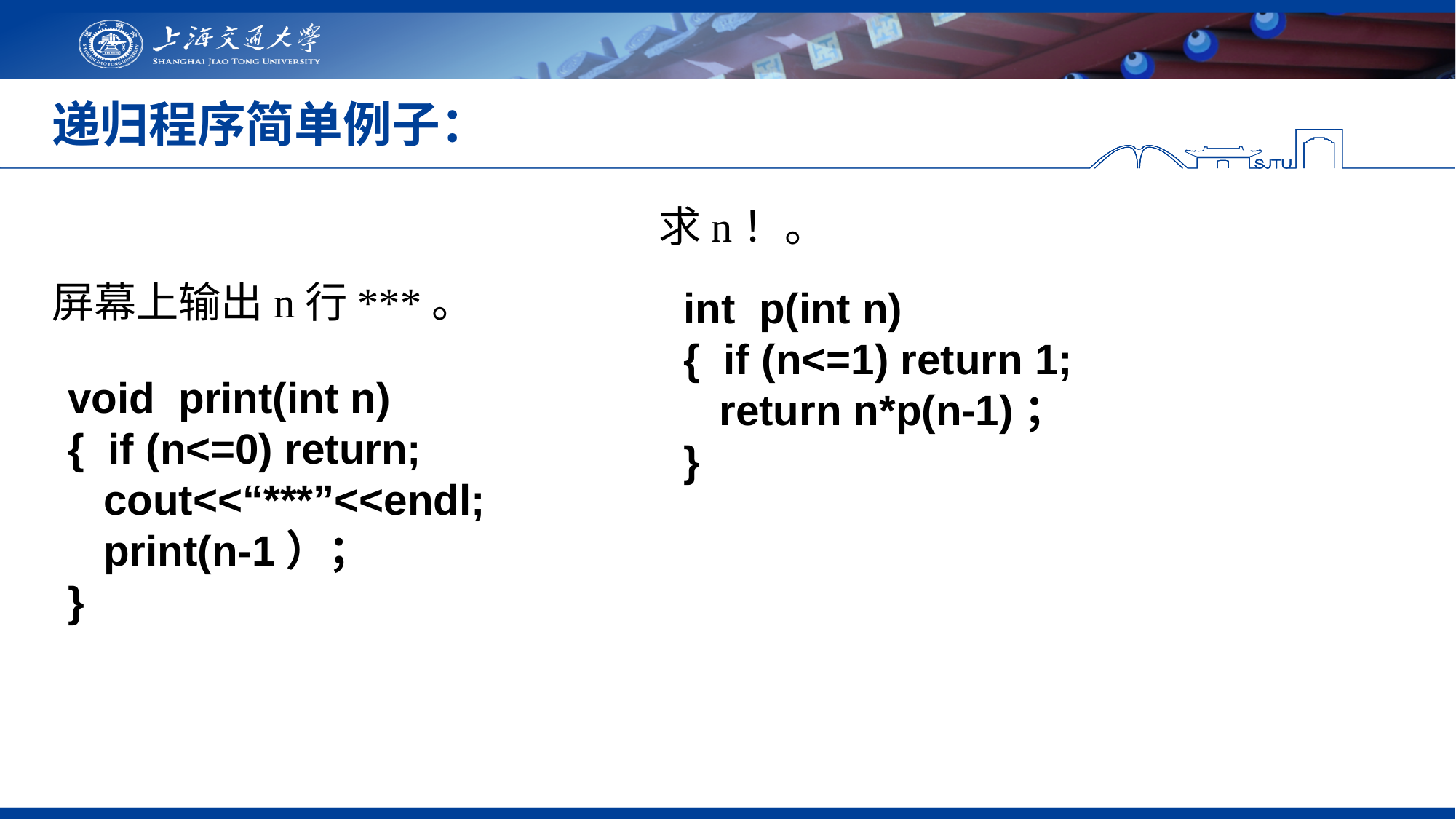

# 递归程序简单例子：
求n！。
屏幕上输出n行***。

int  p(int n)
{  if (n<=1) return 1;
   return n*p(n-1)；
}
void  print(int n)
{  if (n<=0) return;
   cout<<“***”<<endl;
   print(n-1）；
}